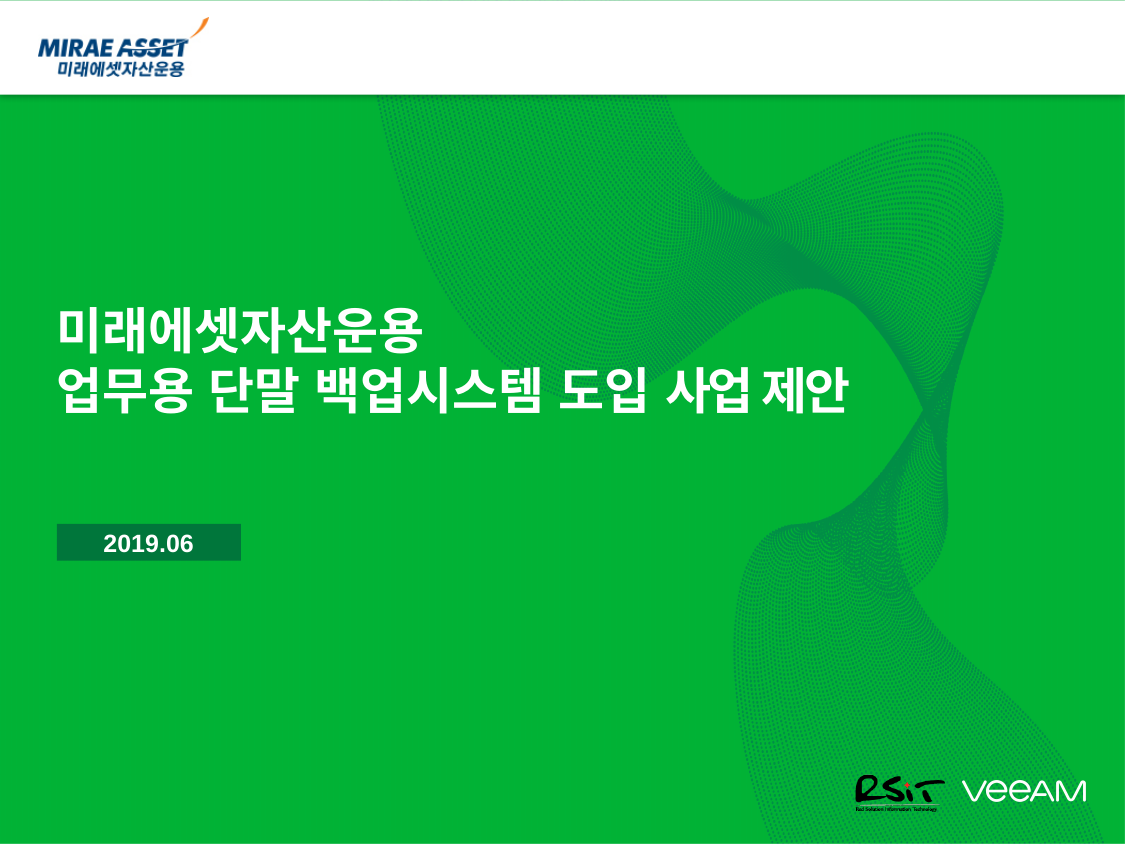

미래에셋자산운용
업무용 단말 백업시스템 도입 사업 제안
2019.06